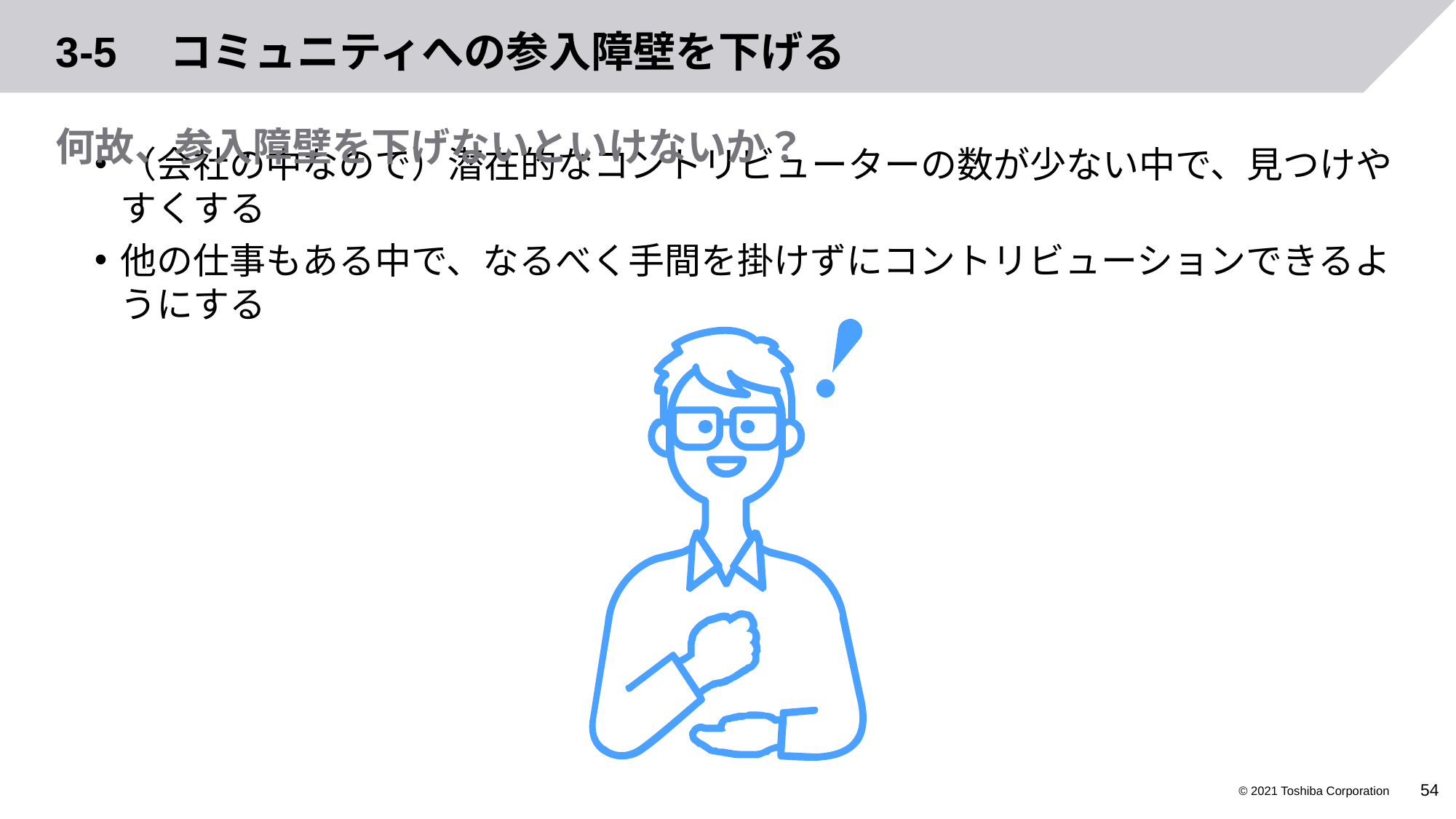

# 3-5　コミュニティへの参入障壁を下げる
何故、参入障壁を下げないといけないか？
（会社の中なので）潜在的なコントリビューターの数が少ない中で、見つけやすくする
他の仕事もある中で、なるべく手間を掛けずにコントリビューションできるようにする